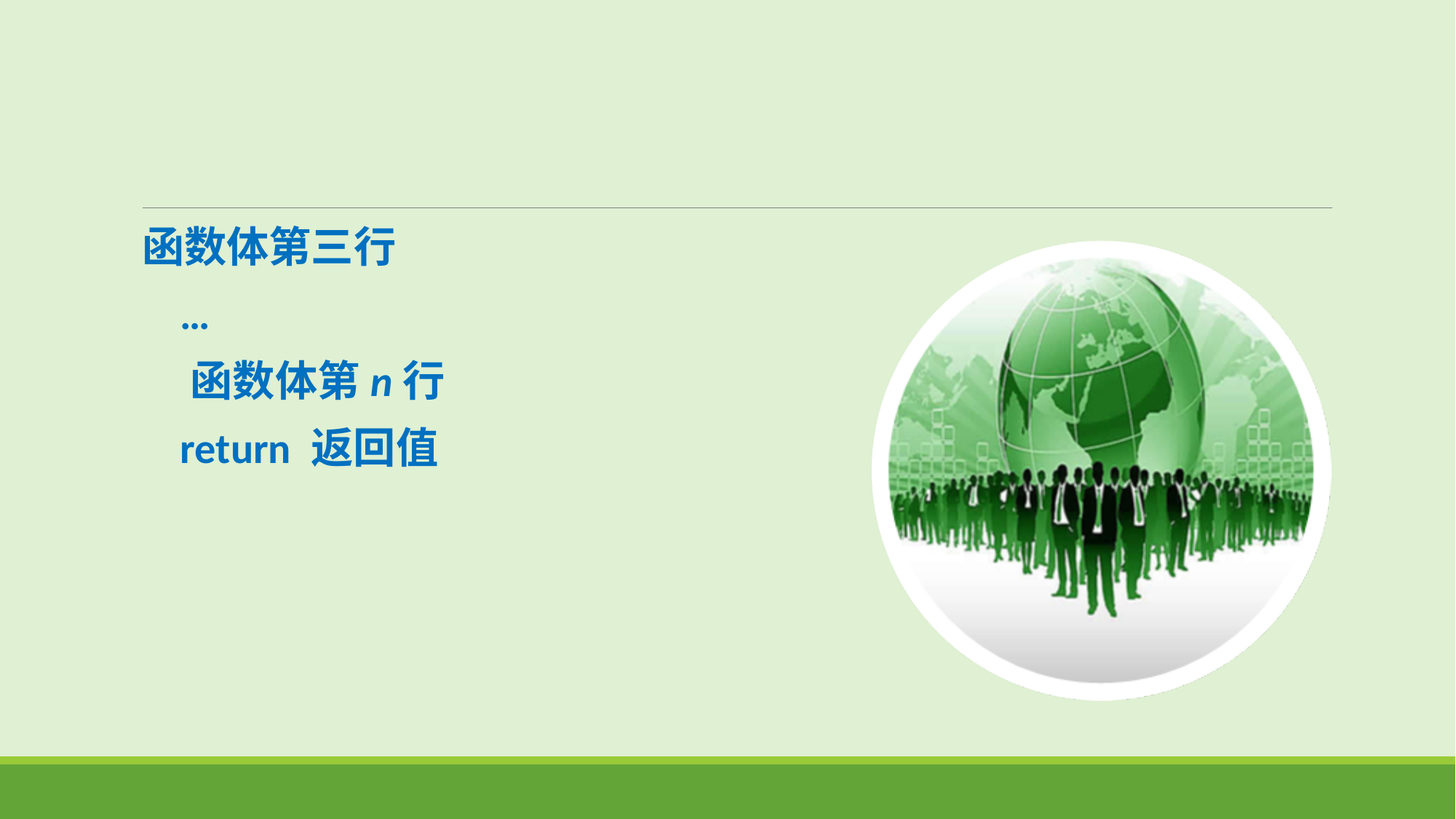

函数体第三行
    …
    函数体第n行
    return 返回值